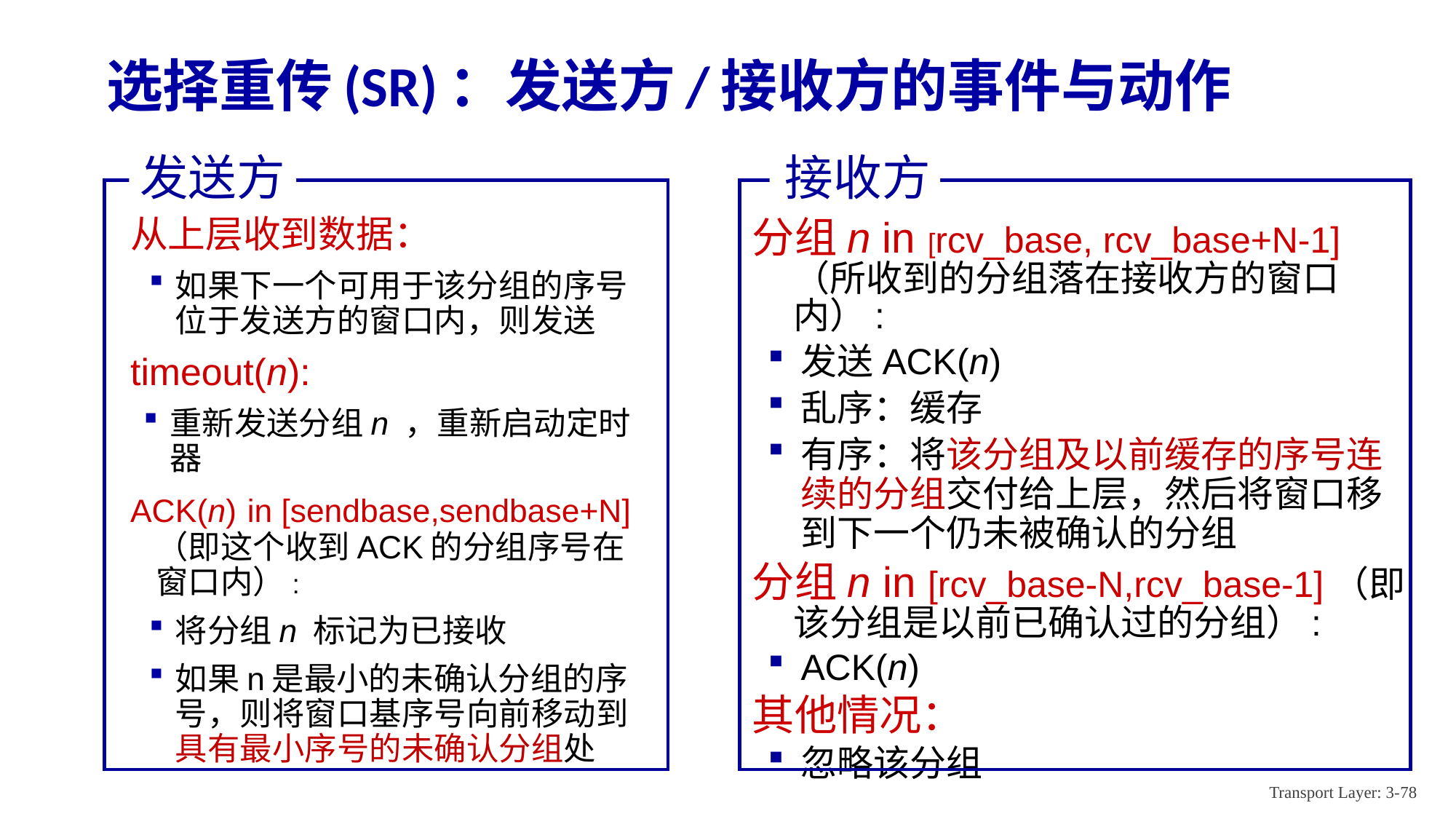

# 选择重传(SR)：发送方/接收方的事件与动作
接收方

分组n in [rcv_base, rcv_base+N-1]（所收到的分组落在接收方的窗口内）:
发送ACK(n)
乱序：缓存
有序：将该分组及以前缓存的序号连续的分组交付给上层，然后将窗口移到下一个仍未被确认的分组
分组n in [rcv_base-N,rcv_base-1]（即该分组是以前已确认过的分组）:
ACK(n)
其他情况：
忽略该分组

发送方

从上层收到数据：
如果下一个可用于该分组的序号位于发送方的窗口内，则发送
timeout(n):
重新发送分组n ，重新启动定时器
ACK(n) in [sendbase,sendbase+N] （即这个收到ACK的分组序号在窗口内）:
将分组n 标记为已接收
如果n是最小的未确认分组的序号，则将窗口基序号向前移动到具有最小序号的未确认分组处
Transport Layer: 3-78